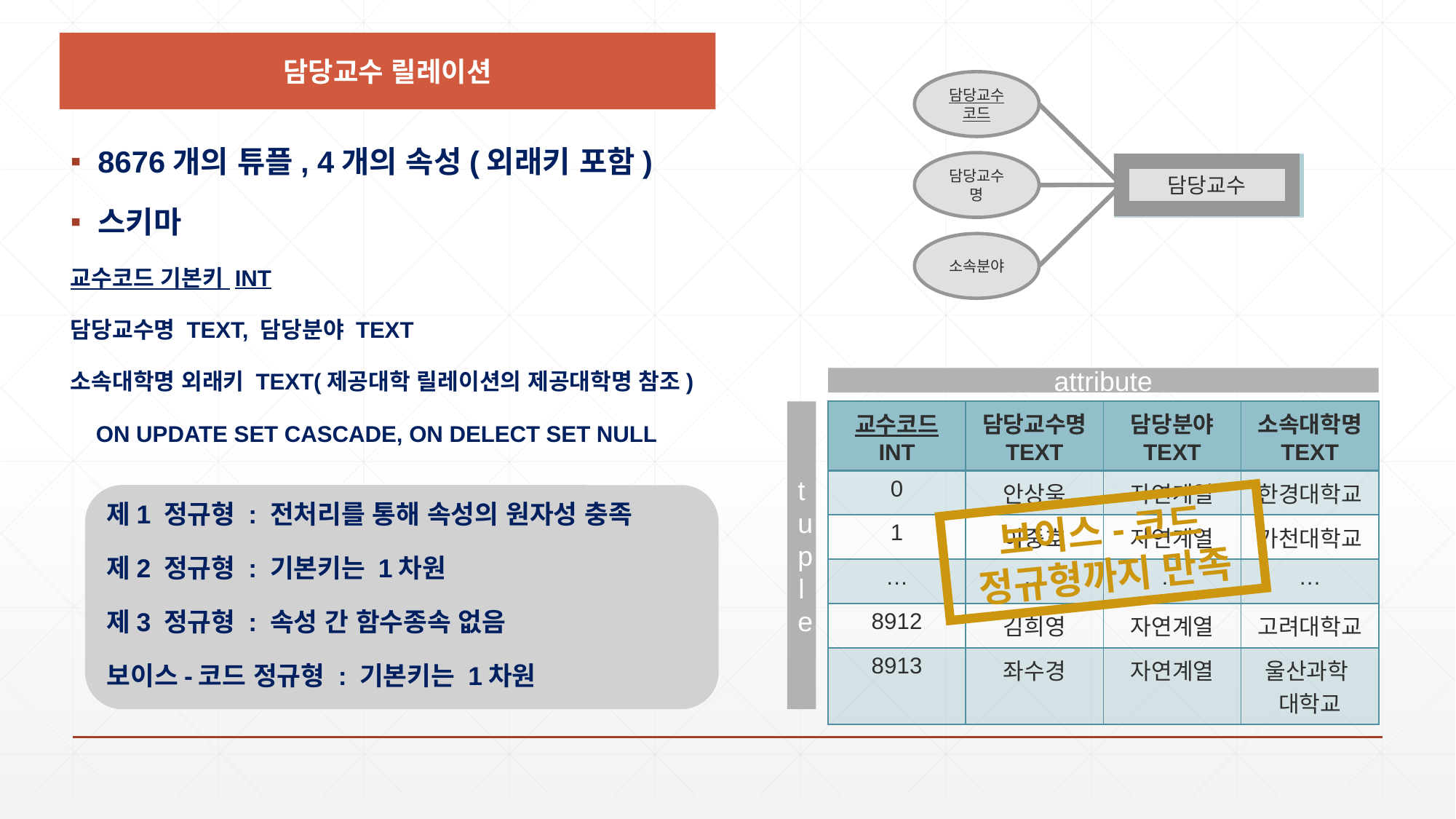

담당교수 릴레이션
담당교수
코드
담당교수명
담당교수
소속분야
8676개의 튜플, 4개의 속성(외래키 포함)
스키마
교수코드 기본키 INT
담당교수명 TEXT, 담당분야 TEXT
소속대학명 외래키 TEXT(제공대학 릴레이션의 제공대학명 참조)
    ON UPDATE SET CASCADE, ON DELECT SET NULL

attribute
tuple
| 교수코드 INT | 담당교수명 TEXT | 담당분야 TEXT | 소속대학명 TEXT |
| --- | --- | --- | --- |
| 0 | 안상욱 | 자연계열 | 한경대학교 |
| 1 | 이중호 | 자연계열 | 가천대학교 |
| … | … | … | … |
| 8912 | 김희영 | 자연계열 | 고려대학교 |
| 8913 | 좌수경 | 자연계열 | 울산과학 대학교 |
제1 정규형 : 전처리를 통해 속성의 원자성 충족
제2 정규형 : 기본키는 1차원
제3 정규형 : 속성 간 함수종속 없음
보이스-코드 정규형 : 기본키는 1차원
보이스-코드 정규형까지 만족